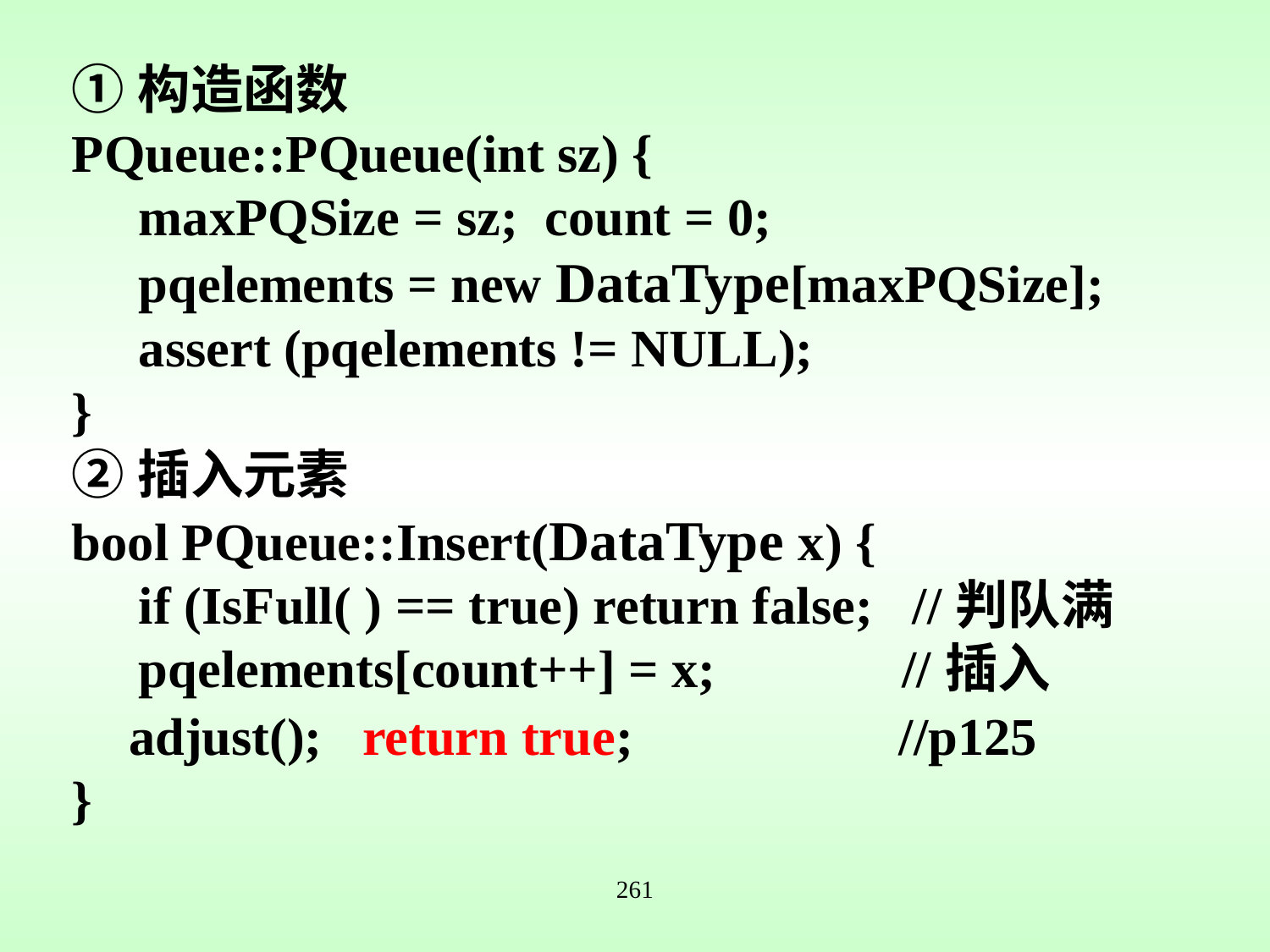

①构造函数
PQueue::PQueue(int sz) {
     maxPQSize = sz;  count = 0;
     pqelements = new DataType[maxPQSize];
     assert (pqelements != NULL);
}
②插入元素
bool PQueue::Insert(DataType x) {
     if (IsFull( ) == true) return false;   //判队满
     pqelements[count++] = x;              //插入
    adjust();   return true;                    //p125
}

261